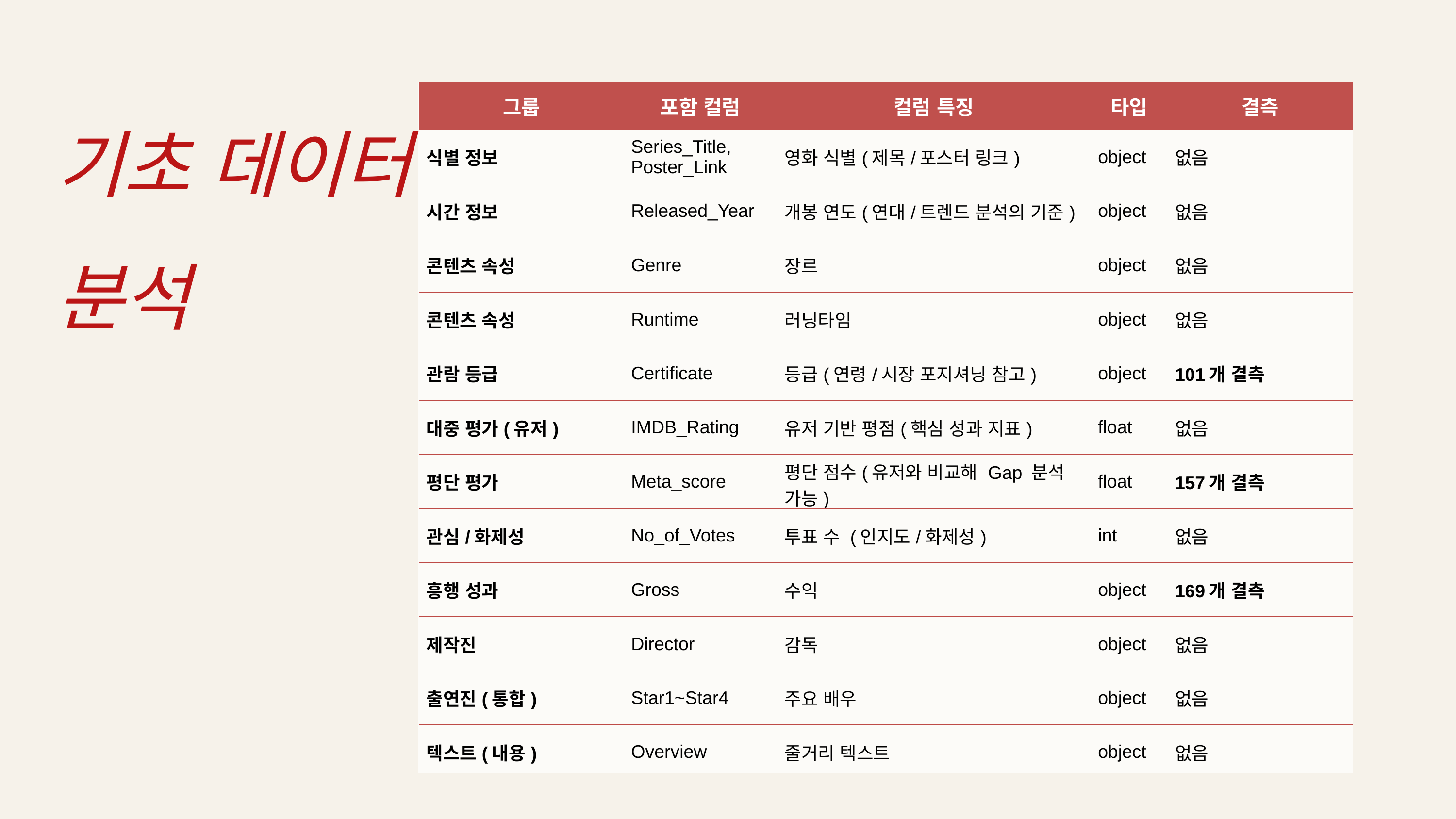

기초 데이터 분석

| 그룹 | 포함 컬럼 | 컬럼 특징 | 타입 | 결측 |
| --- | --- | --- | --- | --- |
| 식별 정보 | Series\_Title, Poster\_Link | 영화 식별(제목/포스터 링크) | object | 없음 |
| 시간 정보 | Released\_Year | 개봉 연도(연대/트렌드 분석의 기준) | object | 없음 |
| 콘텐츠 속성 | Genre | 장르 | object | 없음 |
| 콘텐츠 속성 | Runtime | 러닝타임 | object | 없음 |
| 관람 등급 | Certificate | 등급(연령/시장 포지셔닝 참고) | object | 101개 결측 |
| 대중 평가(유저) | IMDB\_Rating | 유저 기반 평점(핵심 성과 지표) | float | 없음 |
| 평단 평가 | Meta\_score | 평단 점수(유저와 비교해 Gap 분석 가능) | float | 157개 결측 |
| 관심/화제성 | No\_of\_Votes | 투표 수 (인지도/화제성) | int | 없음 |
| 흥행 성과 | Gross | 수익 | object | 169개 결측 |
| 제작진 | Director | 감독 | object | 없음 |
| 출연진(통합) | Star1~Star4 | 주요 배우 | object | 없음 |
| 텍스트(내용) | Overview | 줄거리 텍스트 | object | 없음 |